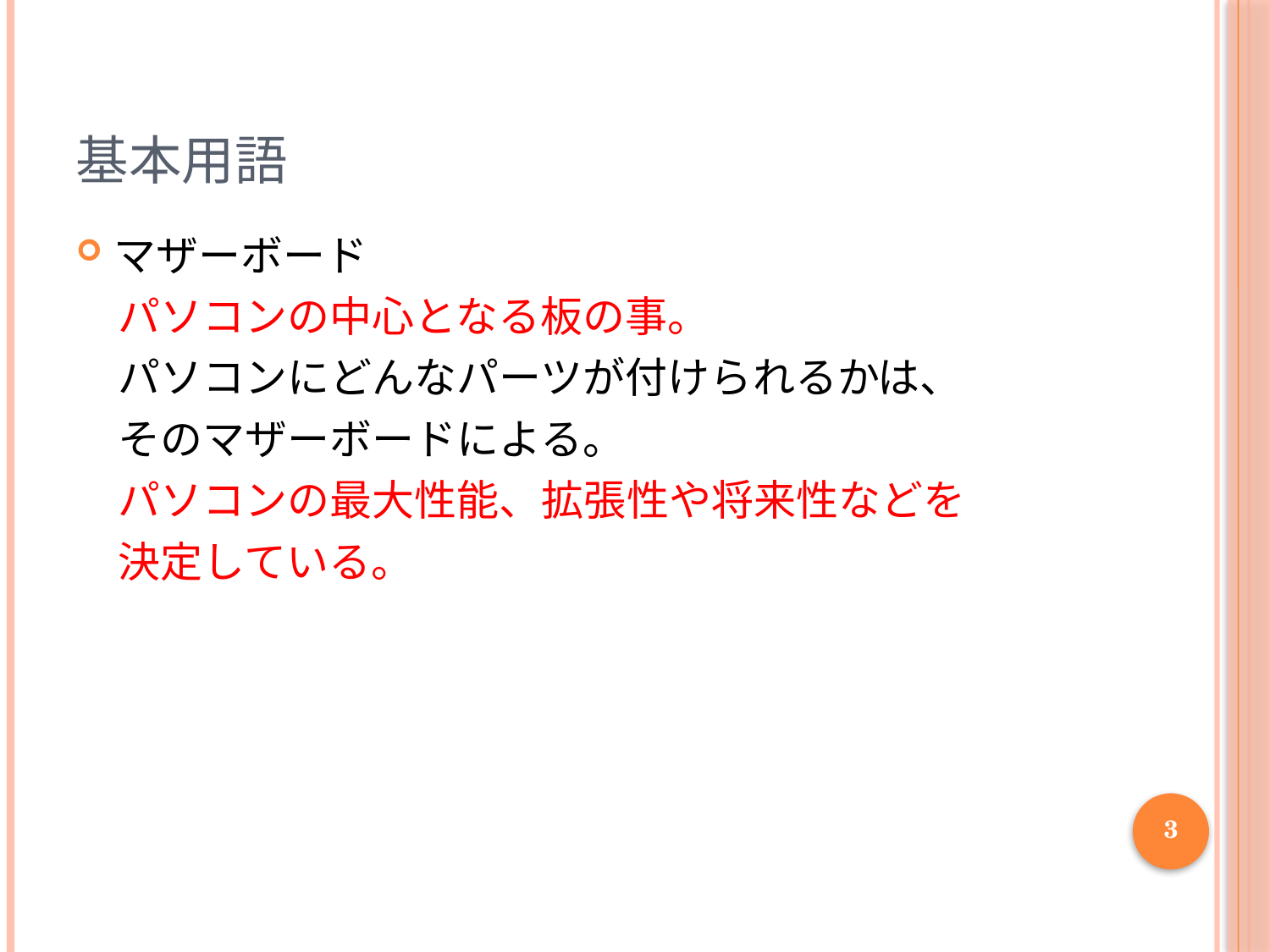

# 基本用語
マザーボード
　パソコンの中心となる板の事。
　パソコンにどんなパーツが付けられるかは、
　そのマザーボードによる。
　パソコンの最大性能、拡張性や将来性などを
　決定している。
3